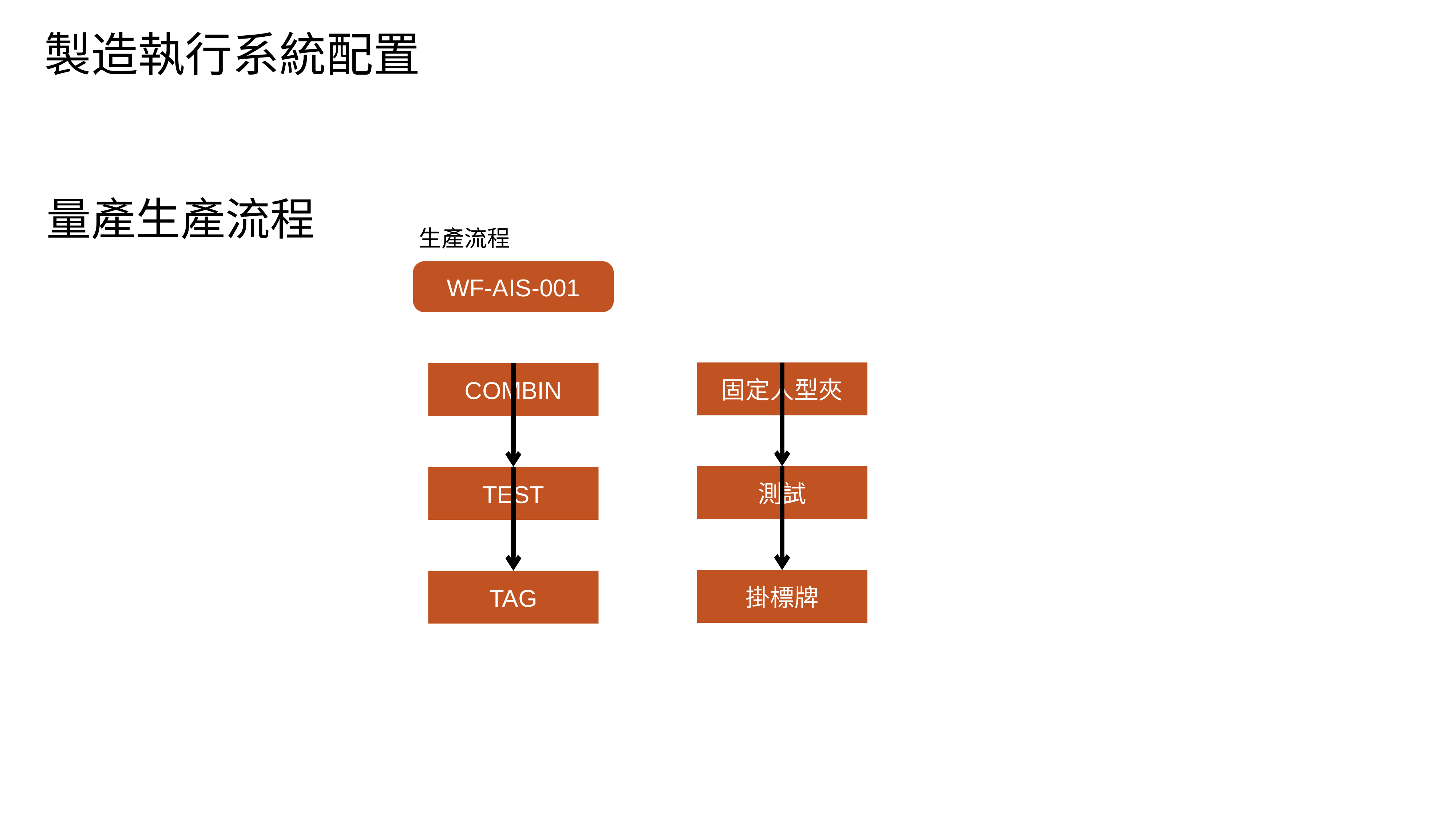

製造執行系統配置
量產生產流程
生產流程
WF-AIS-001
固定人型夾
COMBIN
測試
TEST
掛標牌
TAG